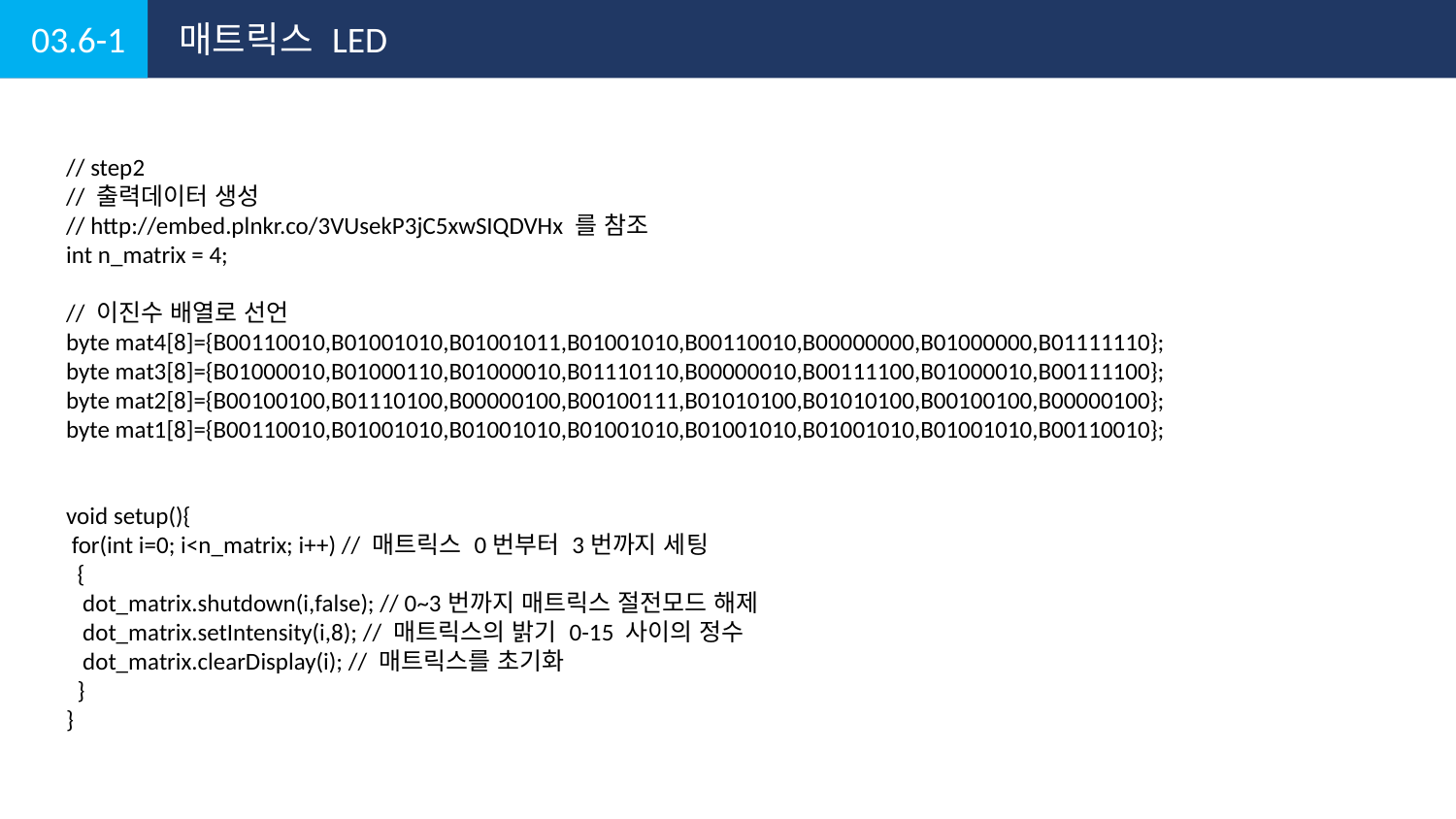

03.6-1
매트릭스 LED
// step2
// 출력데이터 생성
// http://embed.plnkr.co/3VUsekP3jC5xwSIQDVHx 를 참조
int n_matrix = 4;

// 이진수 배열로 선언
byte mat4[8]={B00110010,B01001010,B01001011,B01001010,B00110010,B00000000,B01000000,B01111110};
byte mat3[8]={B01000010,B01000110,B01000010,B01110110,B00000010,B00111100,B01000010,B00111100};
byte mat2[8]={B00100100,B01110100,B00000100,B00100111,B01010100,B01010100,B00100100,B00000100};
byte mat1[8]={B00110010,B01001010,B01001010,B01001010,B01001010,B01001010,B01001010,B00110010};

void setup(){
 for(int i=0; i<n_matrix; i++) // 매트릭스 0번부터 3번까지 세팅
  {
   dot_matrix.shutdown(i,false); // 0~3번까지 매트릭스 절전모드 해제
   dot_matrix.setIntensity(i,8); // 매트릭스의 밝기 0-15 사이의 정수
   dot_matrix.clearDisplay(i); // 매트릭스를 초기화
  }
}